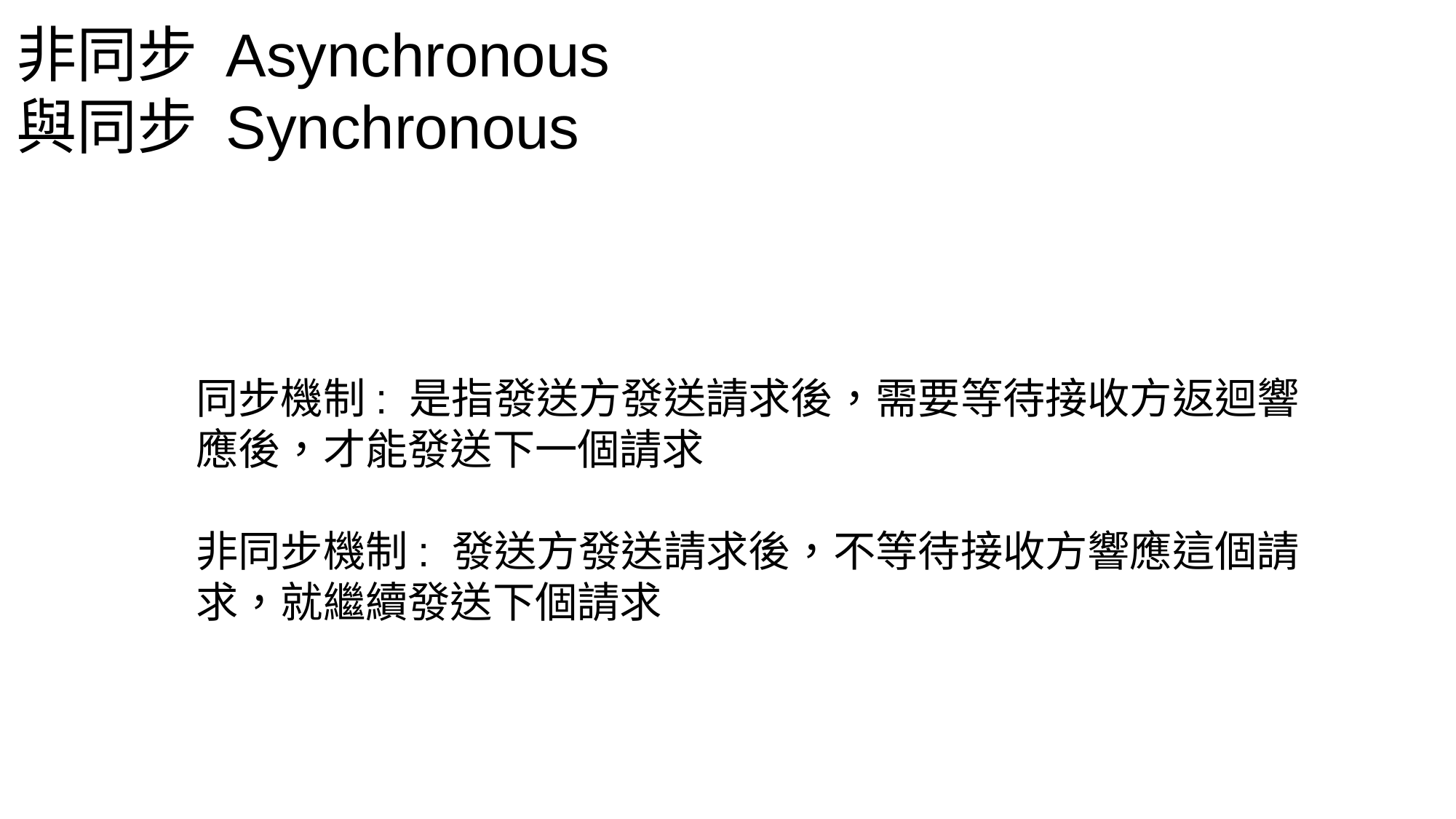

非同步 Asynchronous
與同步 Synchronous
同步機制: 是指發送方發送請求後，需要等待接收方返迴響應後，才能發送下一個請求

非同步機制: 發送方發送請求後，不等待接收方響應這個請求，就繼續發送下個請求